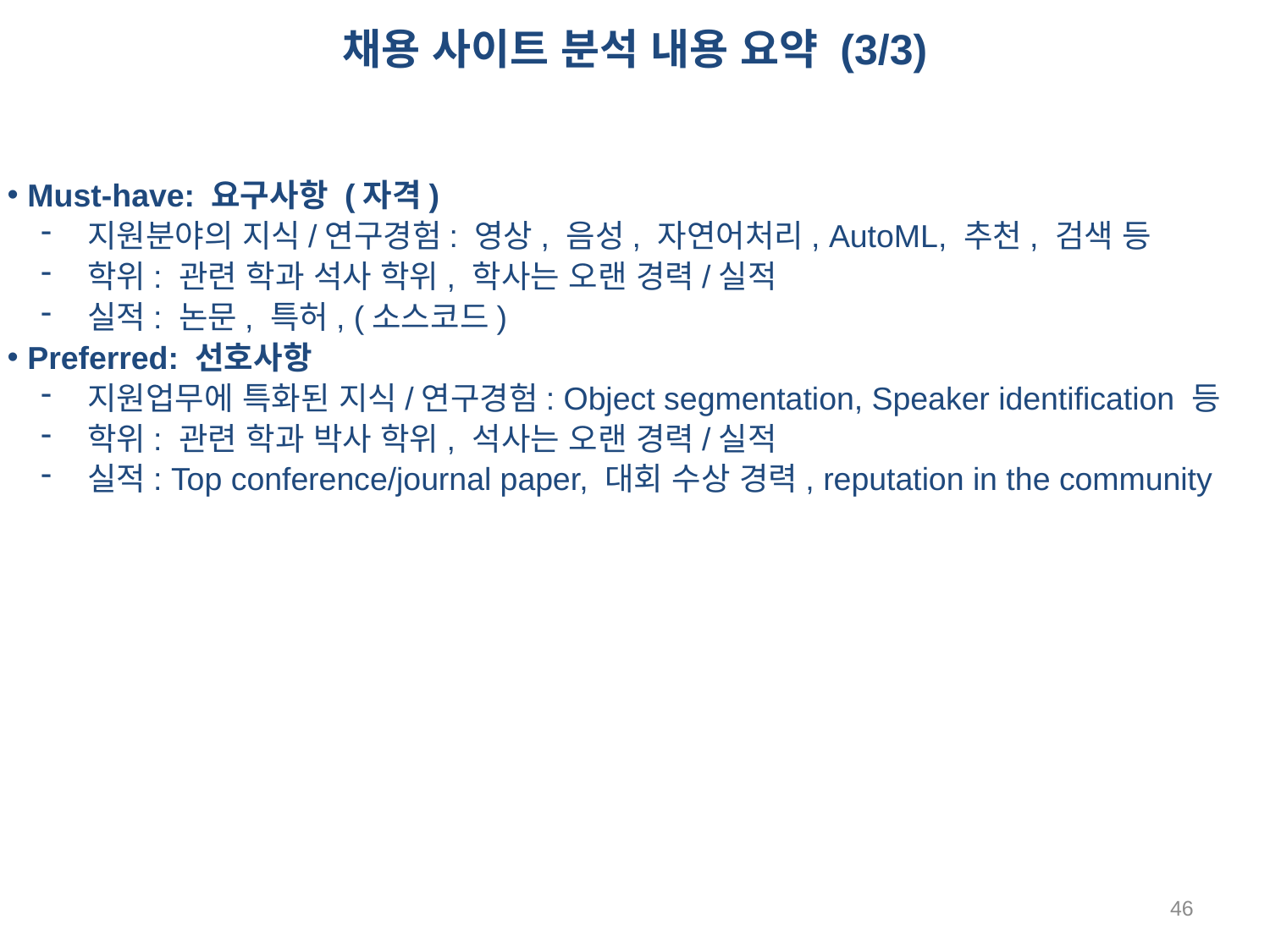

채용 사이트 분석 내용 요약 (3/3)

 Must-have: 요구사항 (자격)
 지원분야의 지식/연구경험: 영상, 음성, 자연어처리, AutoML, 추천, 검색 등
 학위: 관련 학과 석사 학위, 학사는 오랜 경력/실적
 실적: 논문, 특허, (소스코드)
 Preferred: 선호사항
 지원업무에 특화된 지식/연구경험: Object segmentation, Speaker identification 등
 학위: 관련 학과 박사 학위, 석사는 오랜 경력/실적
 실적: Top conference/journal paper, 대회 수상 경력, reputation in the community
46